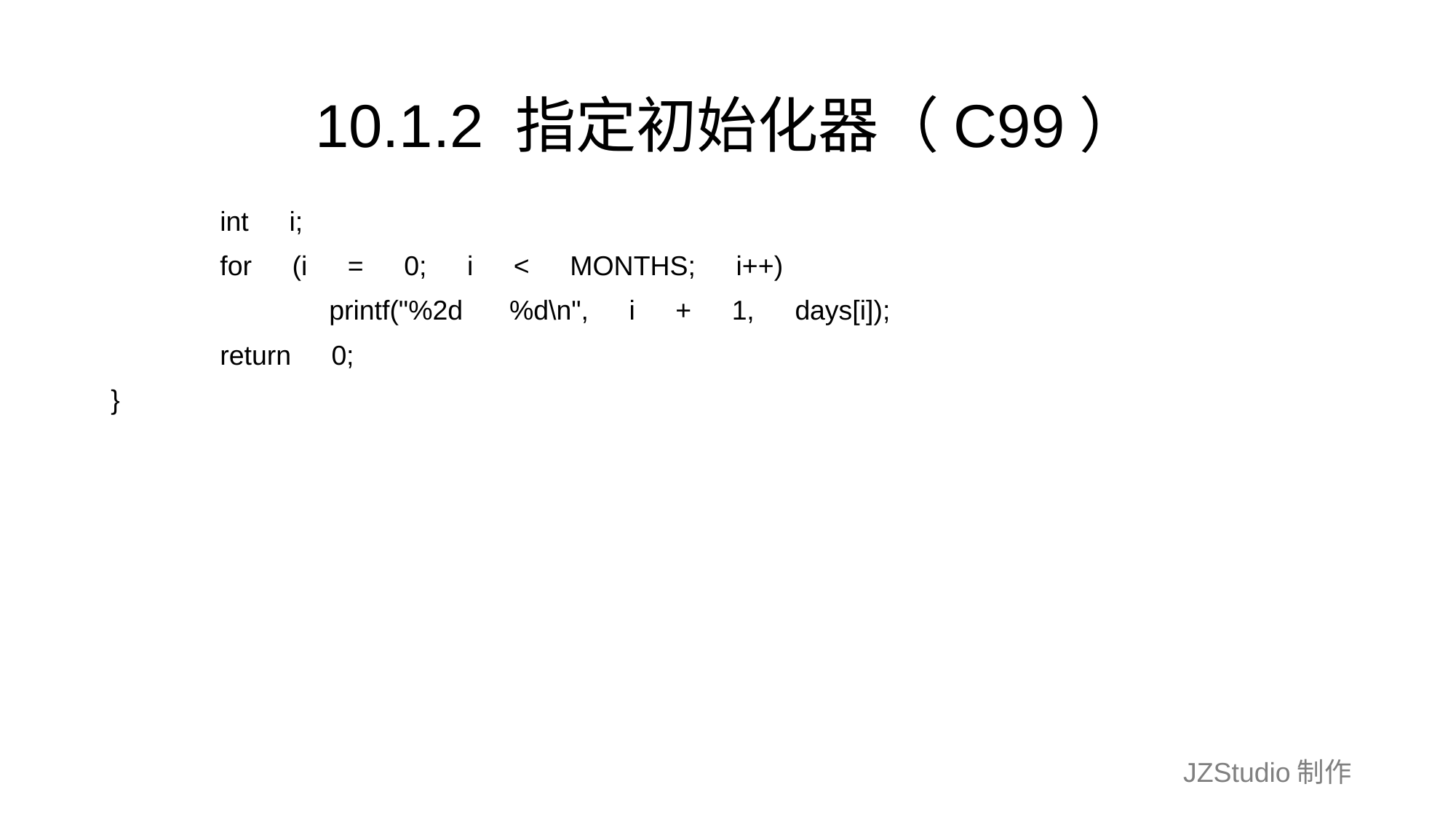

# 10.1.2 指定初始化器（C99）
	int　i;
	for　(i　=　0;　i　<　MONTHS;　i++)
		printf("%2d　 %d\n",　i　+　1,　days[i]);
	return　0;
}